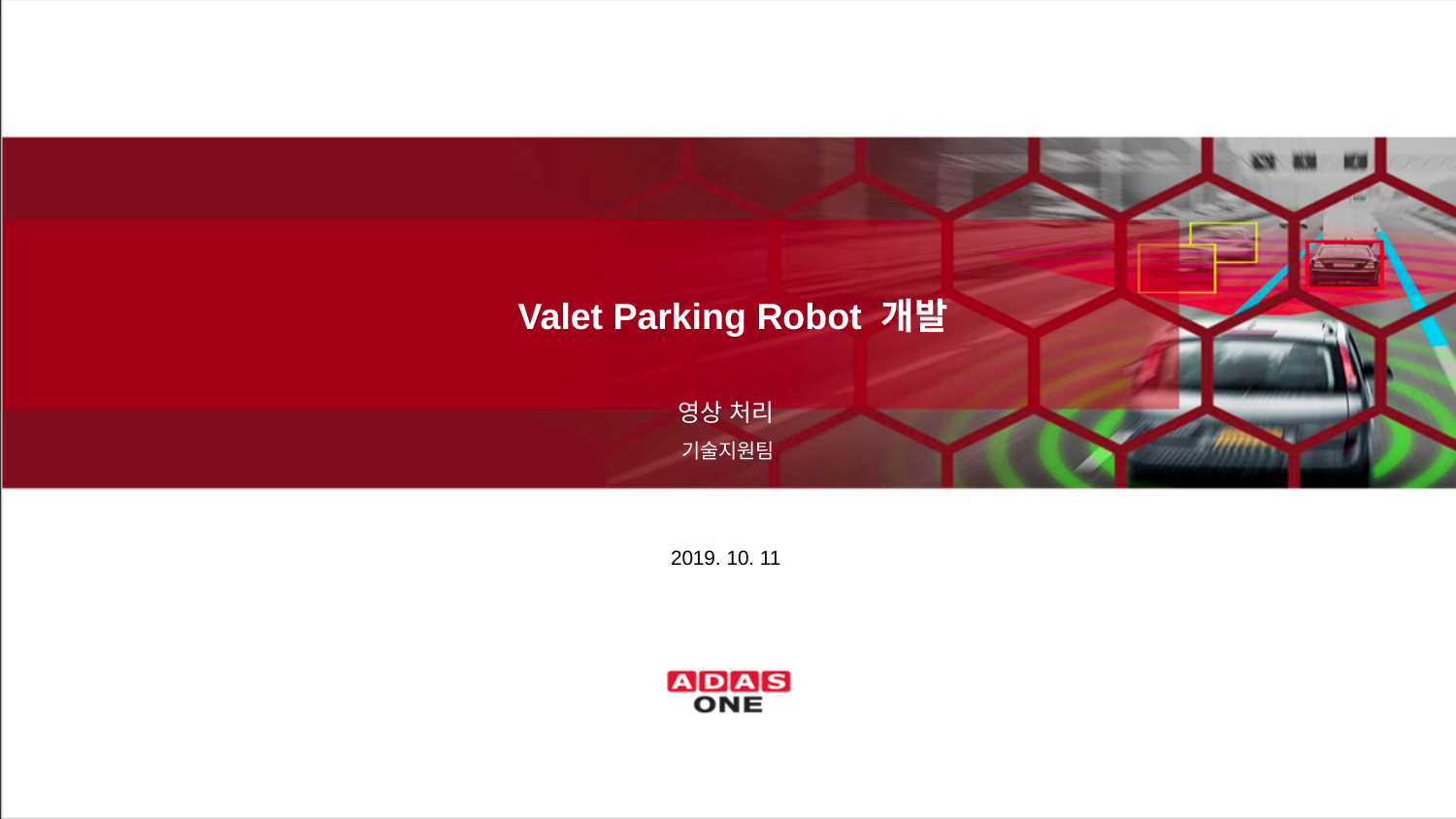

# Valet Parking Robot 개발
영상 처리

기술지원팀
2019. 10. 11